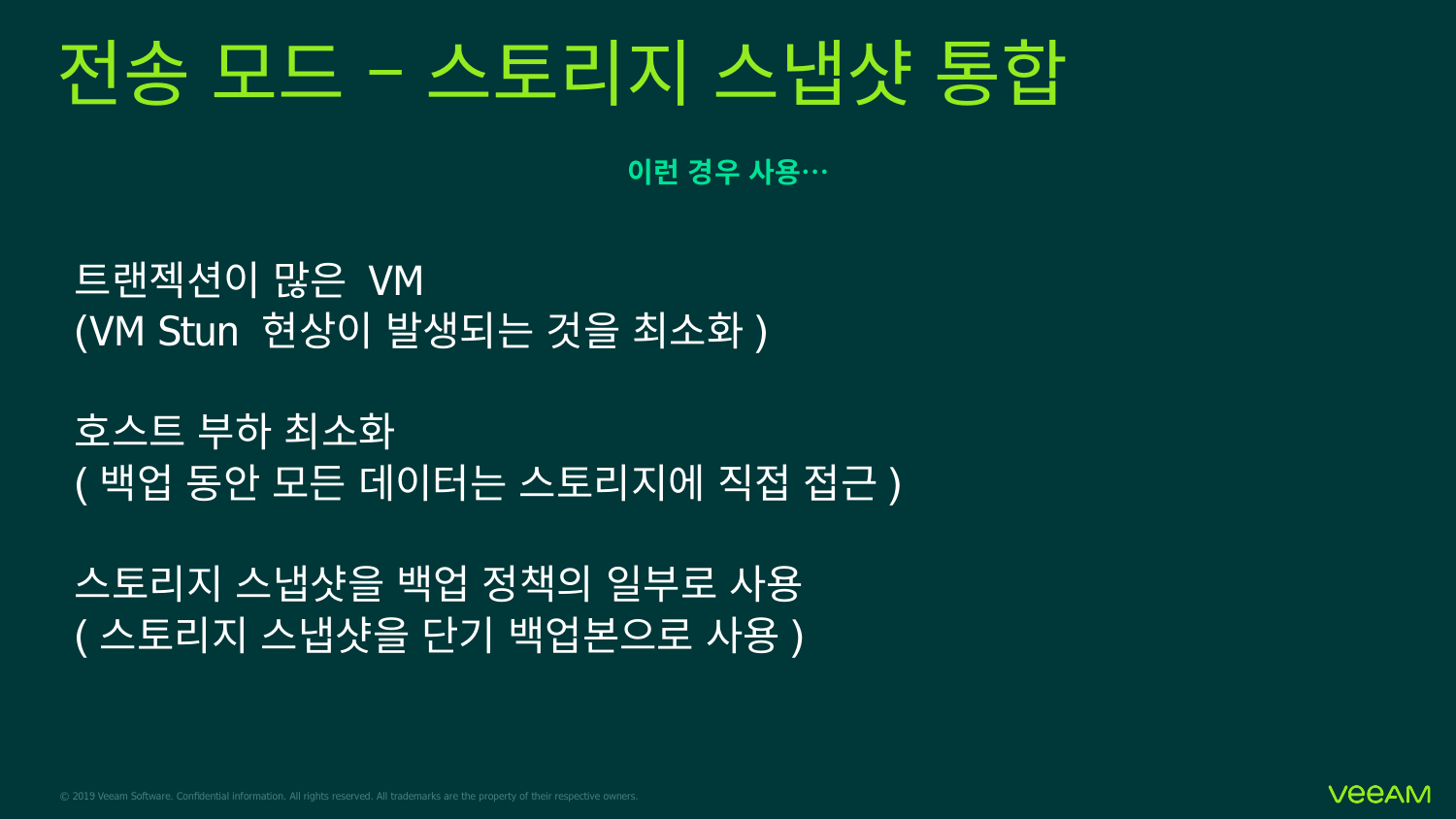

# 전송 모드 – 스토리지 스냅샷 통합
이런 경우 사용…

트랜젝션이 많은 VM
(VM Stun 현상이 발생되는 것을 최소화)

호스트 부하 최소화
(백업 동안 모든 데이터는 스토리지에 직접 접근)

스토리지 스냅샷을 백업 정책의 일부로 사용
(스토리지 스냅샷을 단기 백업본으로 사용)